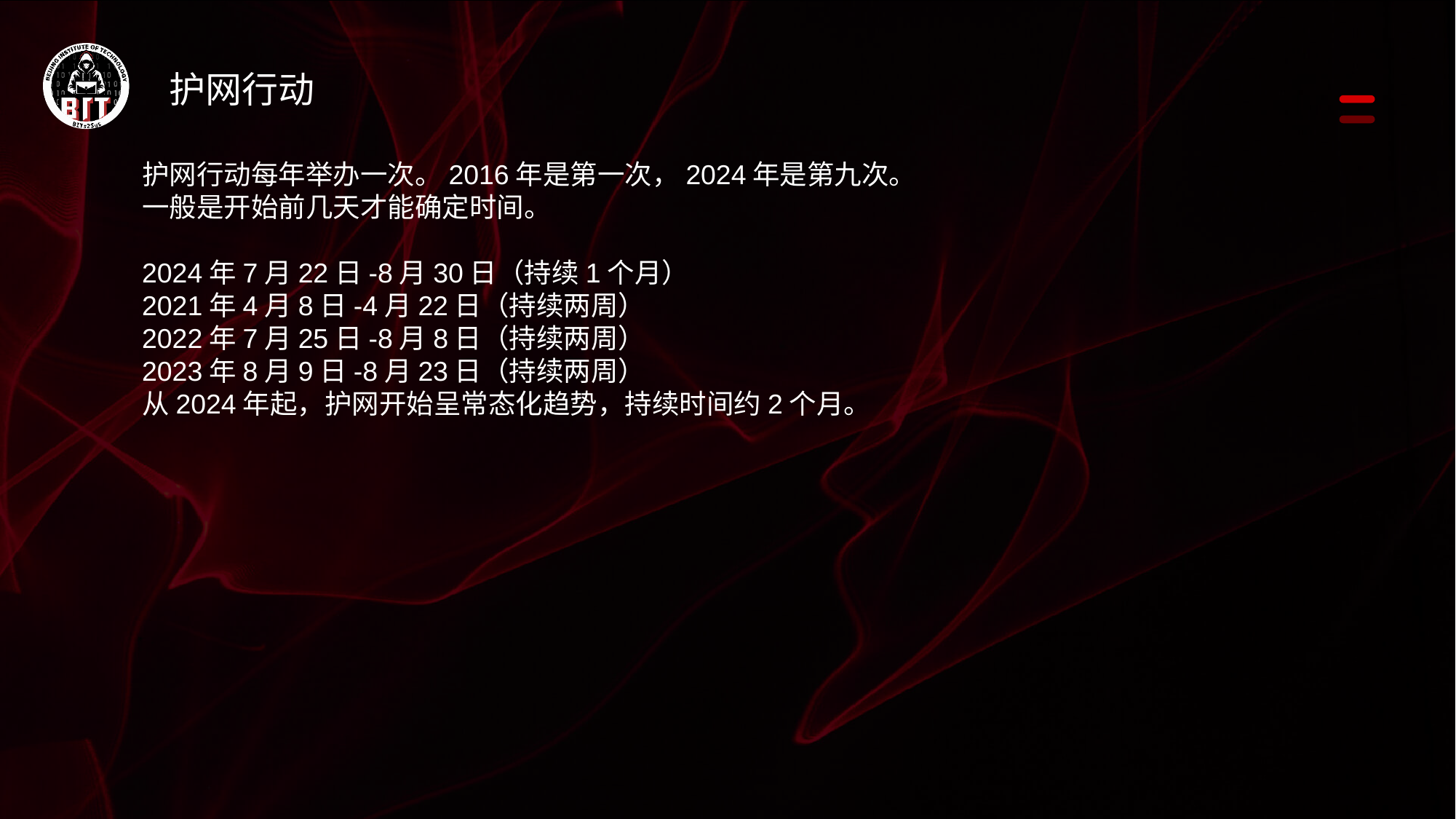

护网行动
护网行动每年举办一次。2016年是第一次，2024年是第九次。
一般是开始前几天才能确定时间。

2024年7月22日-8月30日（持续1个月）
2021年4月8日-4月22日（持续两周）
2022年7月25日-8月8日（持续两周）
2023年8月9日-8月23日（持续两周）
从2024年起，护网开始呈常态化趋势，持续时间约2个月。